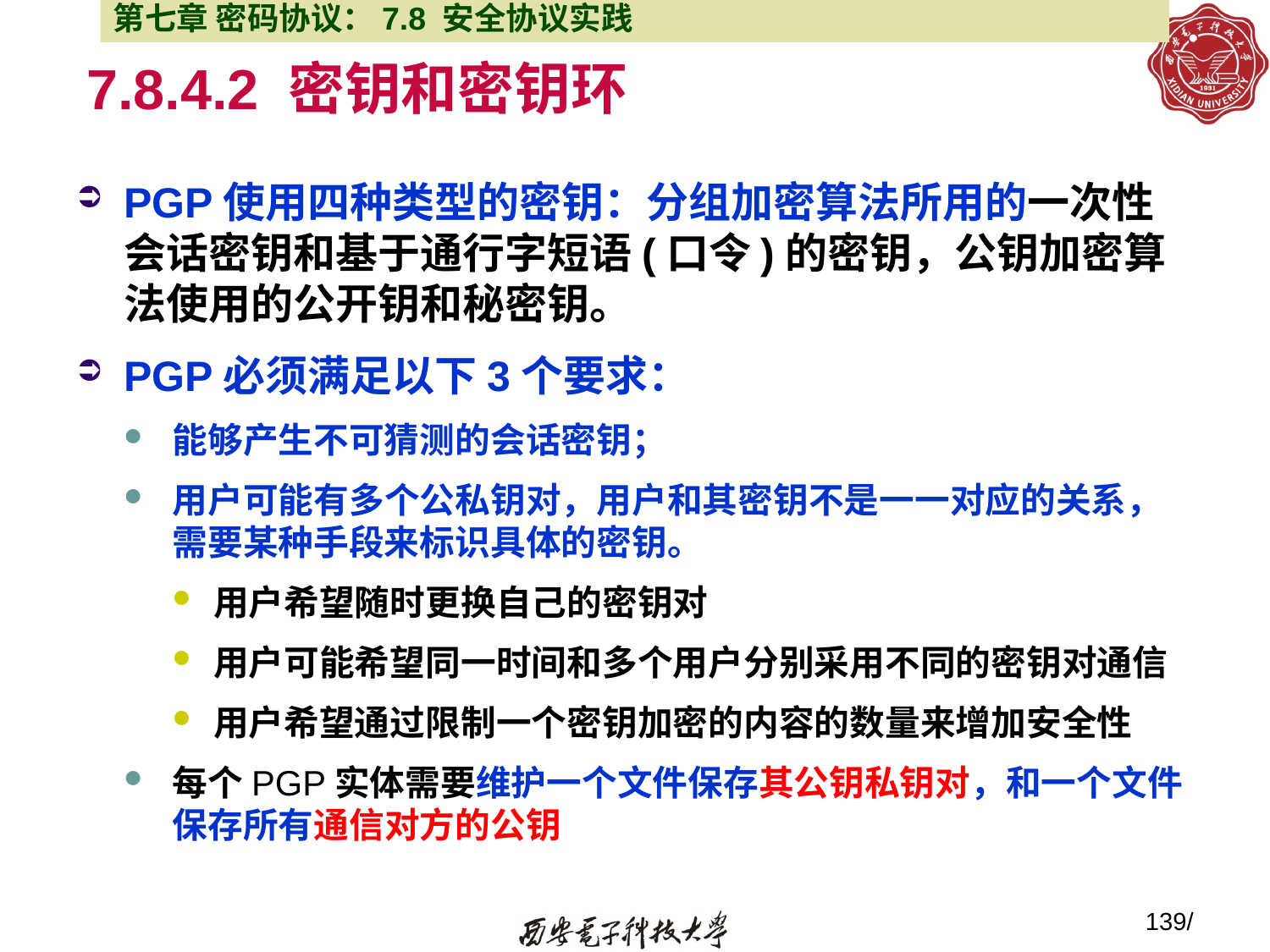

第七章 密码协议：7.8 安全协议实践
# 7.8.4.2 密钥和密钥环
PGP使用四种类型的密钥：分组加密算法所用的一次性会话密钥和基于通行字短语(口令)的密钥，公钥加密算法使用的公开钥和秘密钥。
PGP必须满足以下3个要求：
能够产生不可猜测的会话密钥；
用户可能有多个公私钥对，用户和其密钥不是一一对应的关系，需要某种手段来标识具体的密钥。
用户希望随时更换自己的密钥对
用户可能希望同一时间和多个用户分别采用不同的密钥对通信
用户希望通过限制一个密钥加密的内容的数量来增加安全性
每个PGP实体需要维护一个文件保存其公钥私钥对，和一个文件保存所有通信对方的公钥
139/